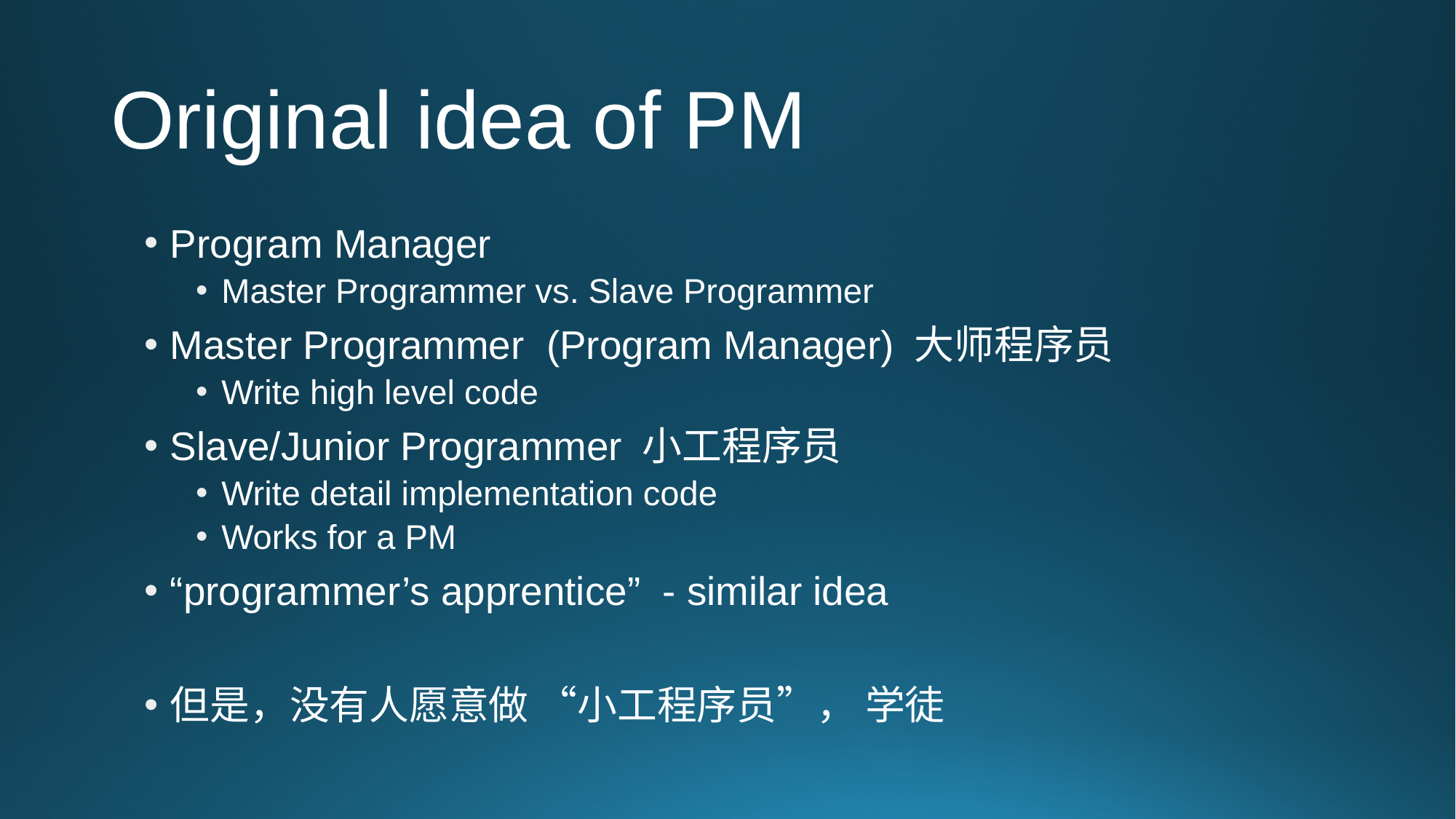

# Original idea of PM
Program Manager
Master Programmer vs. Slave Programmer
Master Programmer  (Program Manager) 大师程序员
Write high level code
Slave/Junior Programmer 小工程序员
Write detail implementation code
Works for a PM
“programmer’s apprentice”  - similar idea

但是，没有人愿意做 “小工程序员”， 学徒